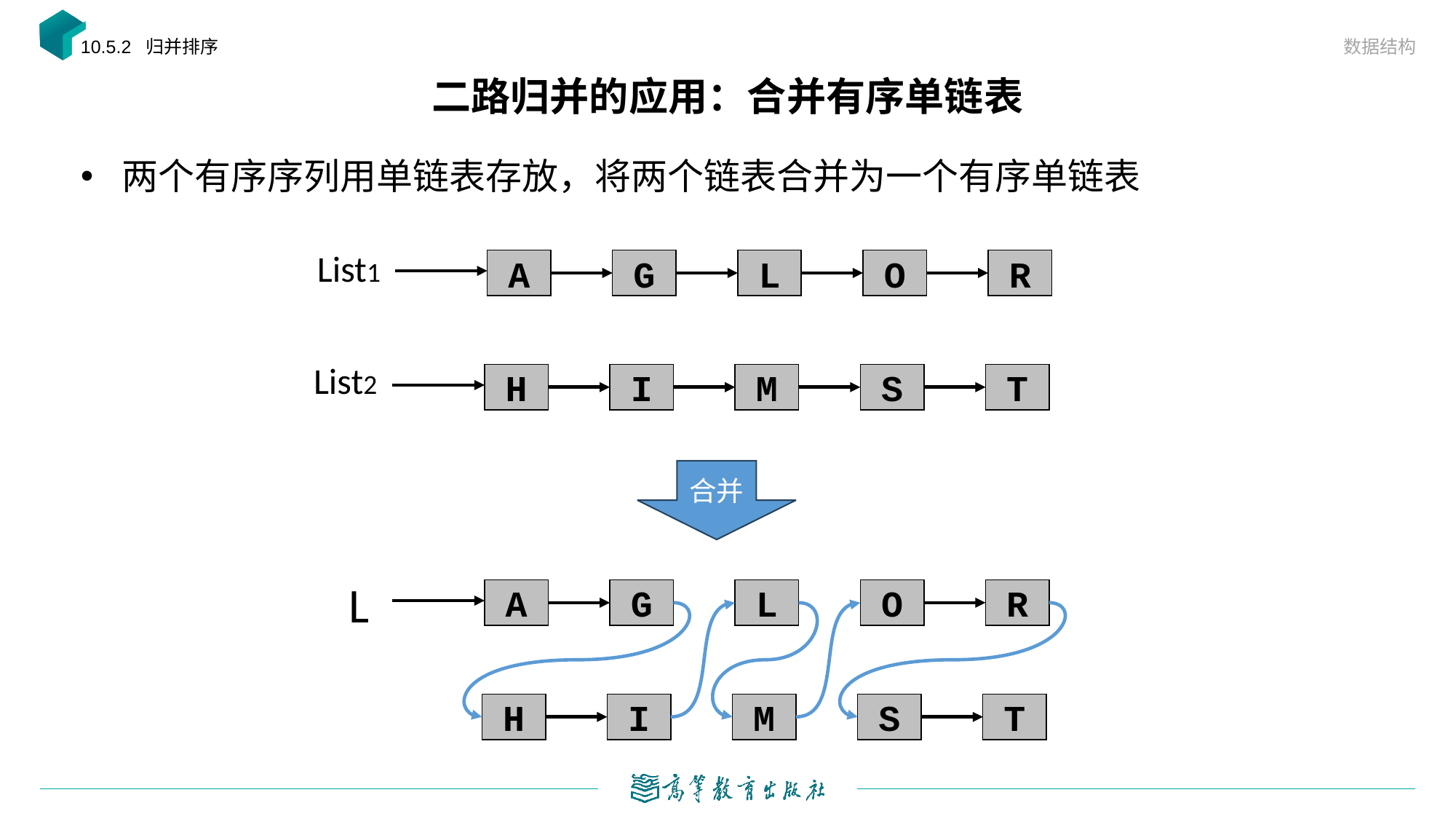

数据结构
10.5.2  归并排序
# 二路归并的应用：合并有序单链表
两个有序序列用单链表存放，将两个链表合并为一个有序单链表

List1
A
G
L
O
R
List2
H
I
M
S
T
合并
L
A
G
L
O
R
H
I
M
S
T